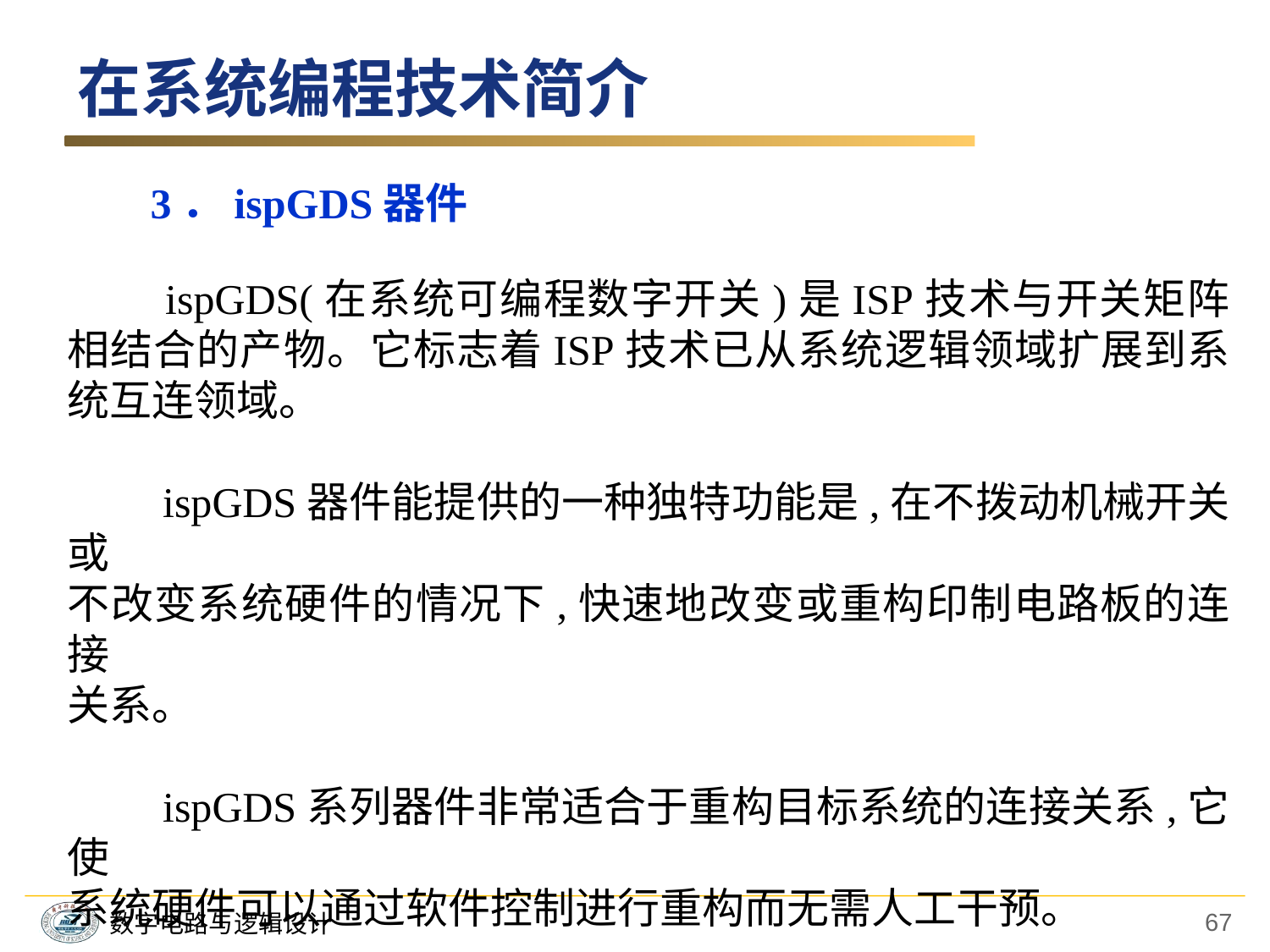

在系统编程技术简介
3．ispGDS器件
　　ispGDS(在系统可编程数字开关)是ISP技术与开关矩阵相结合的产物。它标志着ISP技术已从系统逻辑领域扩展到系统互连领域。

　　ispGDS器件能提供的一种独特功能是,在不拨动机械开关或
不改变系统硬件的情况下,快速地改变或重构印制电路板的连接
关系。

　　ispGDS系列器件非常适合于重构目标系统的连接关系,它使
系统硬件可以通过软件控制进行重构而无需人工干预。
67
数字电路与逻辑设计